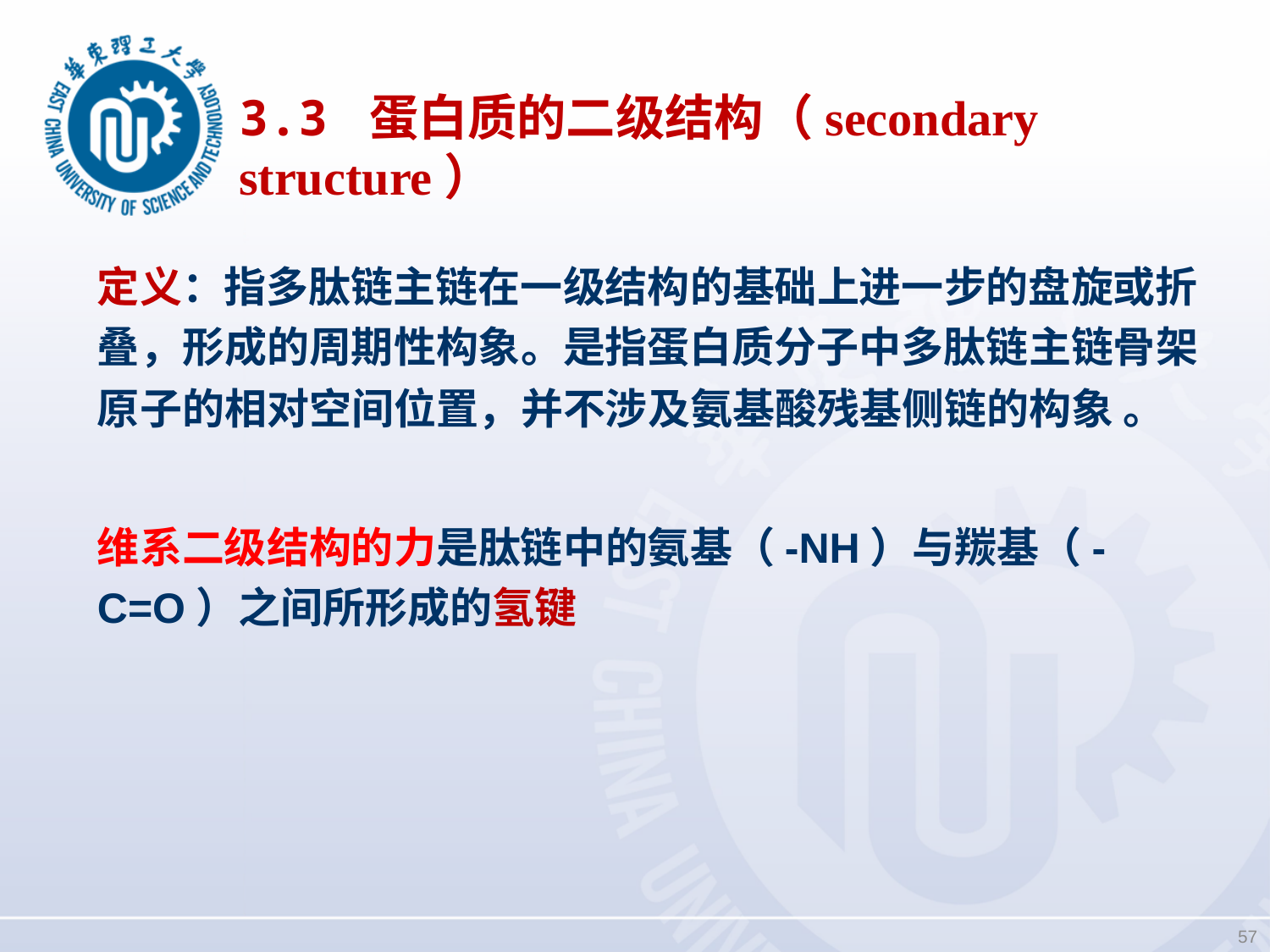

# 3.3 蛋白质的二级结构（secondary structure）
定义：指多肽链主链在一级结构的基础上进一步的盘旋或折叠，形成的周期性构象。是指蛋白质分子中多肽链主链骨架原子的相对空间位置，并不涉及氨基酸残基侧链的构象 。

维系二级结构的力是肽链中的氨基（-NH）与羰基（-C=O）之间所形成的氢键

57